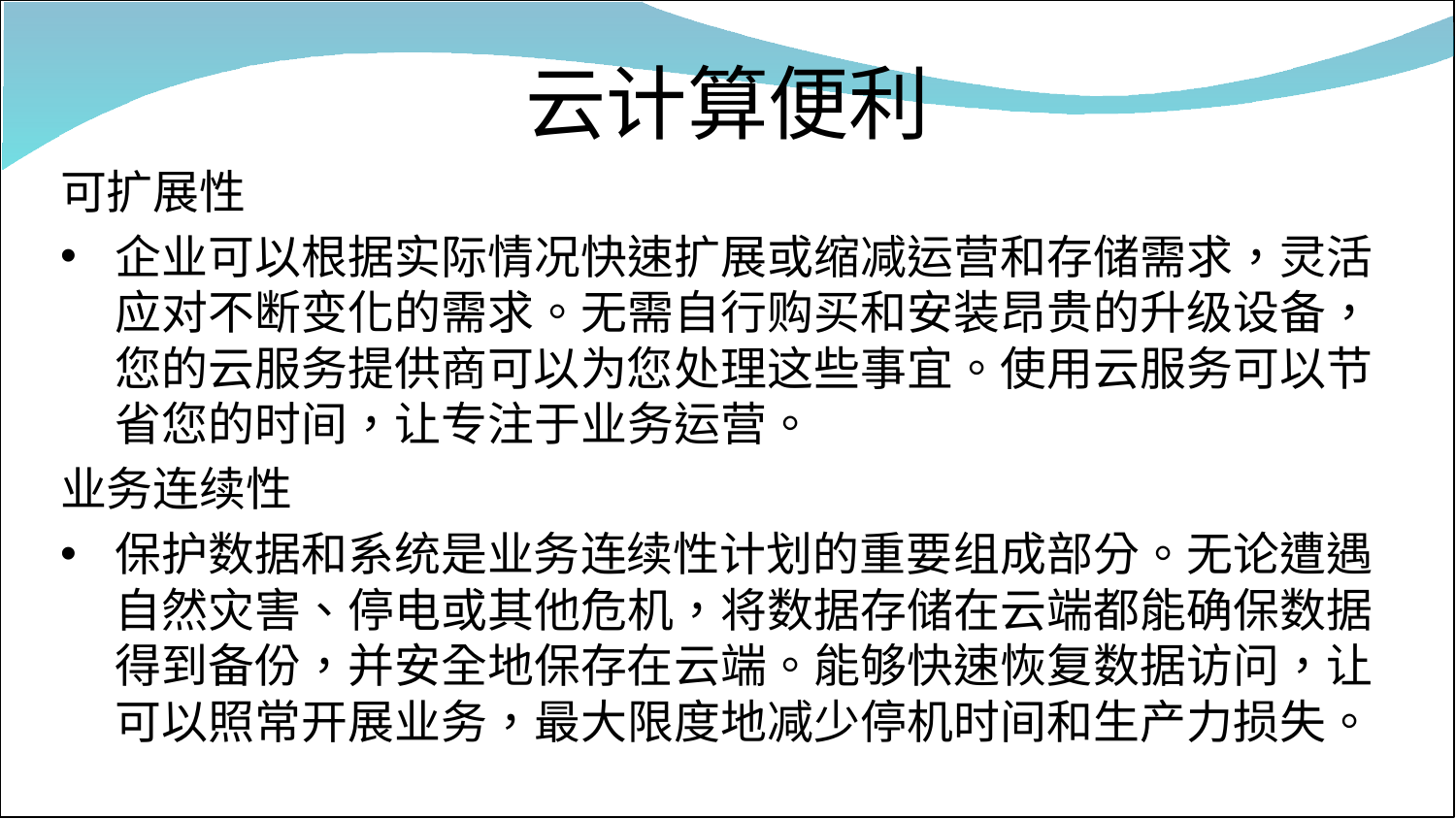

# 云计算便利
可扩展性
企业可以根据实际情况快速扩展或缩减运营和存储需求，灵活应对不断变化的需求。无需自行购买和安装昂贵的升级设备，您的云服务提供商可以为您处理这些事宜。使用云服务可以节省您的时间，让专注于业务运营。
业务连续性
保护数据和系统是业务连续性计划的重要组成部分。无论遭遇自然灾害、停电或其他危机，将数据存储在云端都能确保数据得到备份，并安全地保存在云端。能够快速恢复数据访问，让可以照常开展业务，最大限度地减少停机时间和生产力损失。